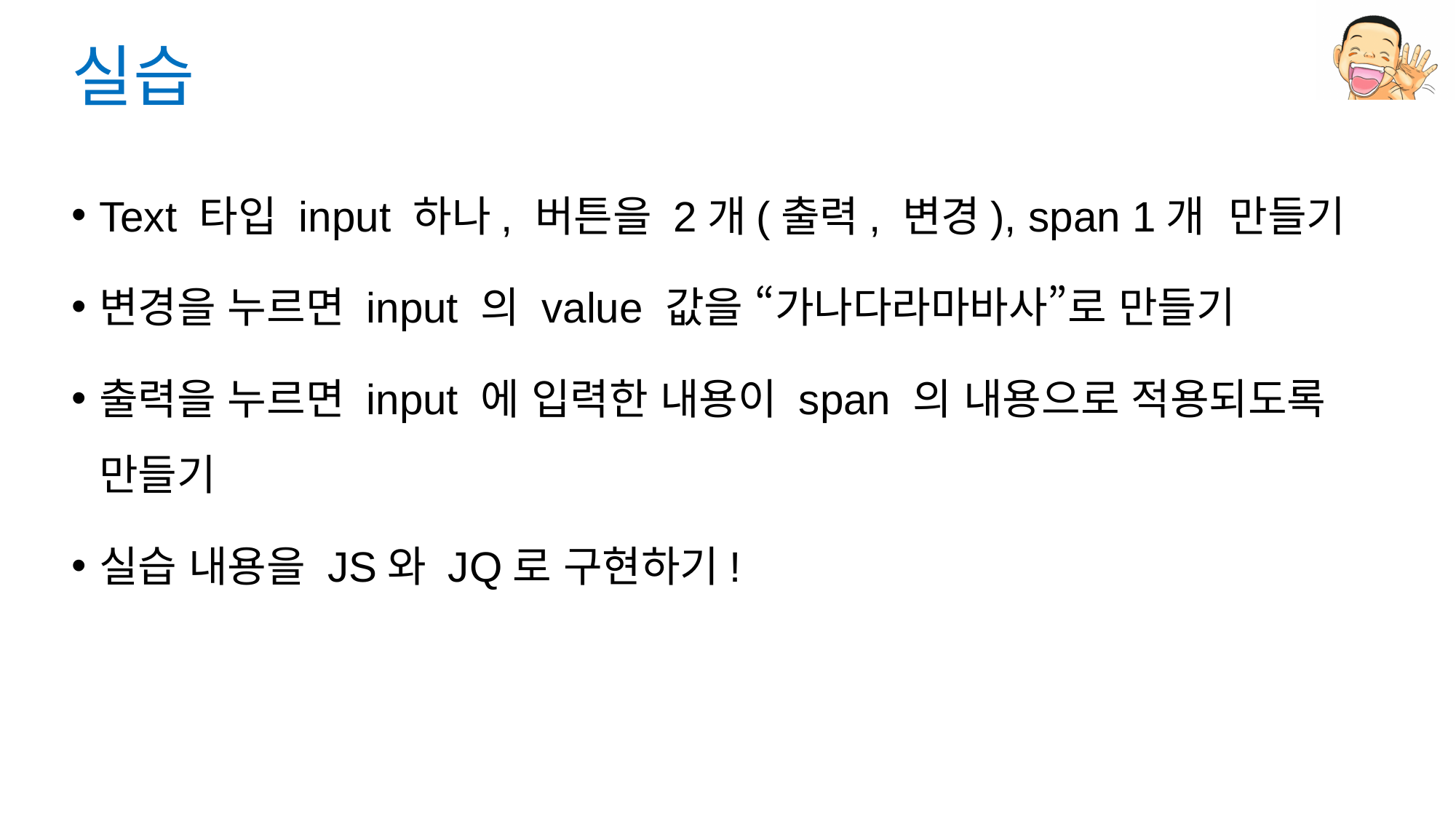

# 실습
Text 타입 input 하나, 버튼을 2개(출력, 변경), span 1개  만들기
변경을 누르면 input 의 value 값을 “가나다라마바사”로 만들기
출력을 누르면 input 에 입력한 내용이 span 의 내용으로 적용되도록 만들기
실습 내용을 JS와 JQ로 구현하기!